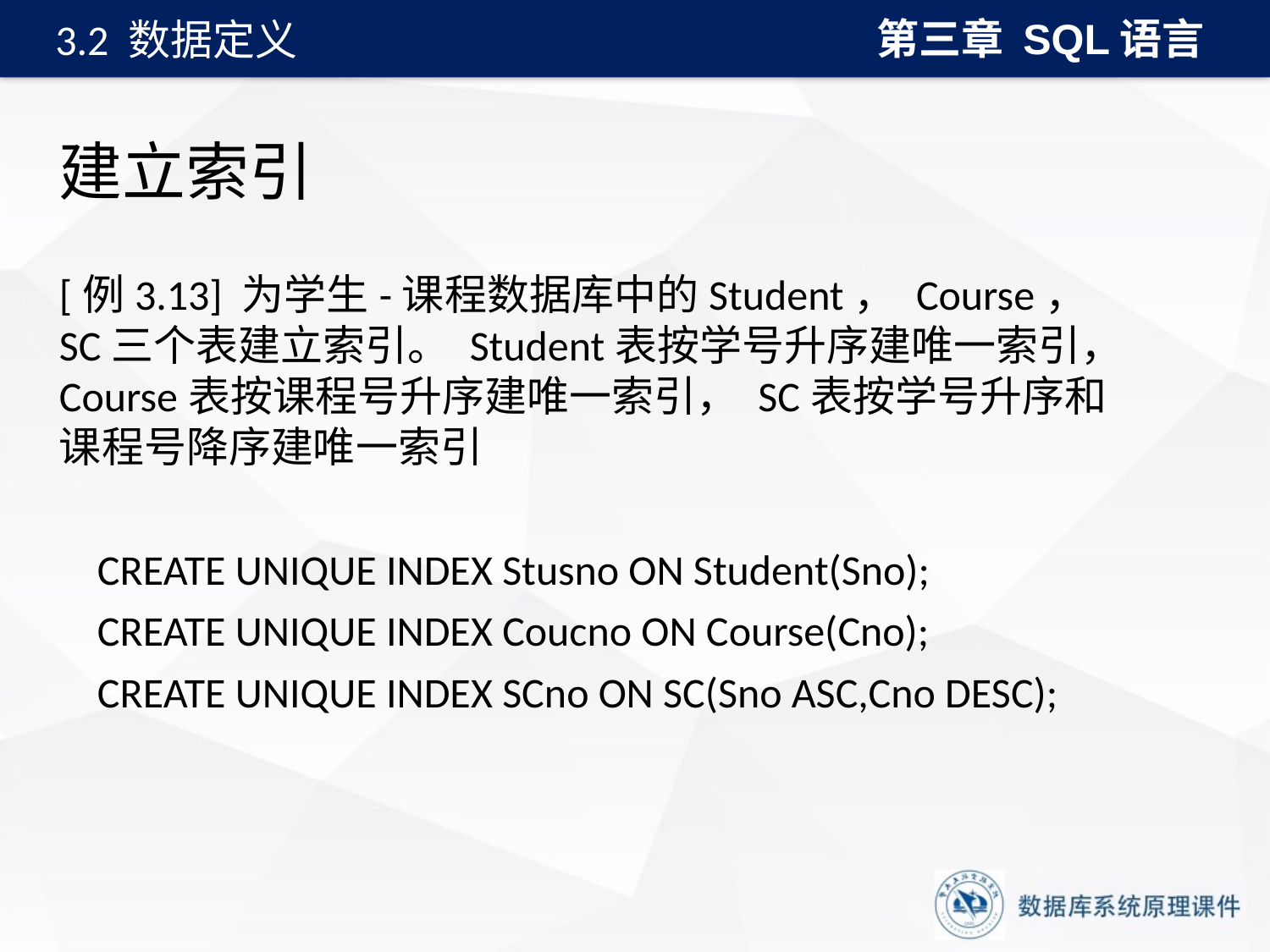

第三章 SQL语言
3.2 数据定义
# 建立索引
[例3.13] 为学生-课程数据库中的Student， Course， SC三个表建立索引。 Student表按学号升序建唯一索引， Course表按课程号升序建唯一索引， SC表按学号升序和课程号降序建唯一索引

    CREATE UNIQUE INDEX Stusno ON Student(Sno);
    CREATE UNIQUE INDEX Coucno ON Course(Cno);
    CREATE UNIQUE INDEX SCno ON SC(Sno ASC,Cno DESC);